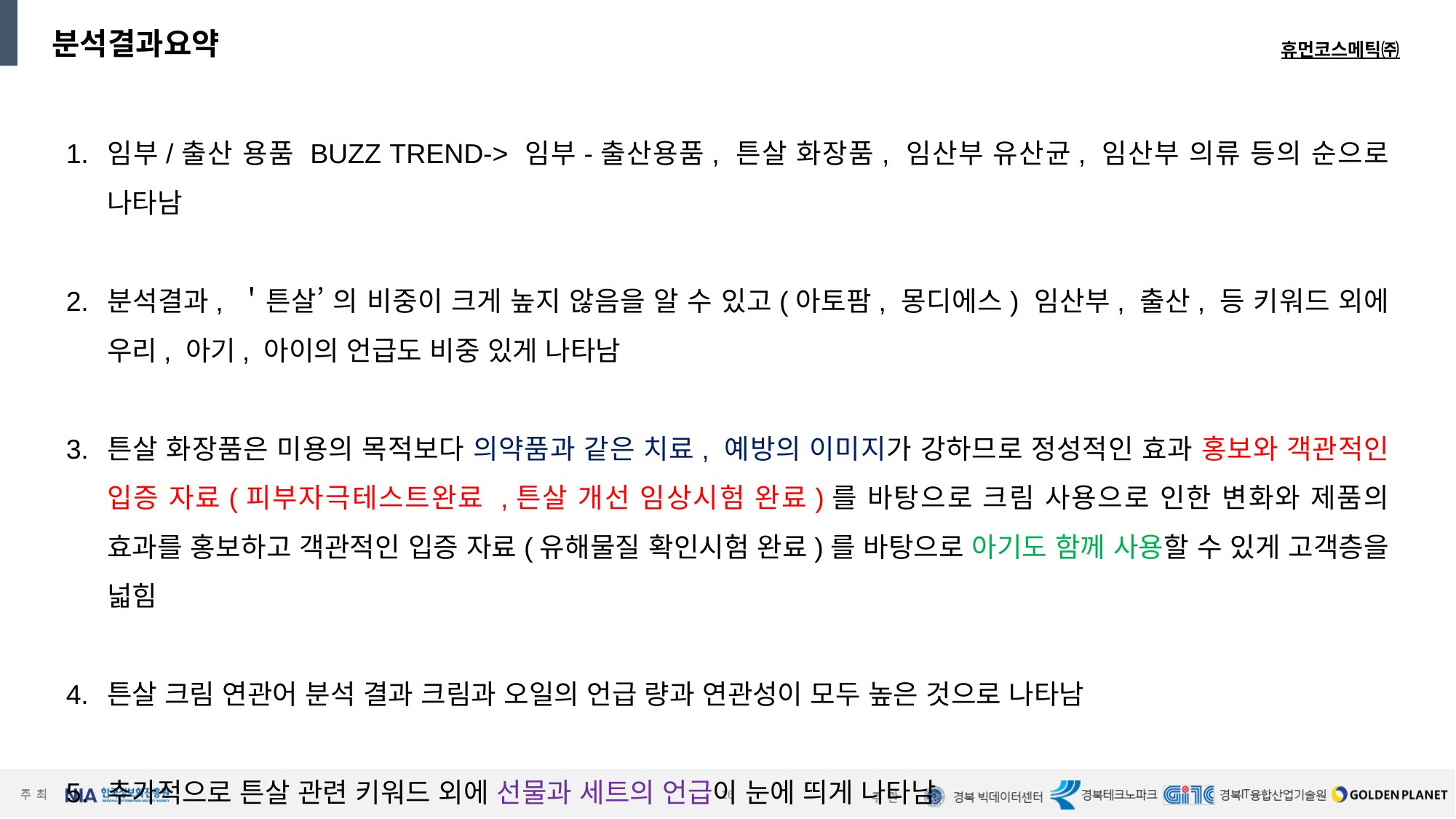

분석결과요약
휴먼코스메틱㈜
임부/출산 용품 BUZZ TREND-> 임부-출산용품, 튼살 화장품, 임산부 유산균, 임산부 의류 등의 순으로 나타남

분석결과, ＇튼살’ 의 비중이 크게 높지 않음을 알 수 있고(아토팜, 몽디에스) 임산부, 출산, 등 키워드 외에 우리, 아기, 아이의 언급도 비중 있게 나타남

튼살 화장품은 미용의 목적보다 의약품과 같은 치료, 예방의 이미지가 강하므로 정성적인 효과 홍보와 객관적인 입증 자료(피부자극테스트완료 ,튼살 개선 임상시험 완료)를 바탕으로 크림 사용으로 인한 변화와 제품의 효과를 홍보하고 객관적인 입증 자료(유해물질 확인시험 완료)를 바탕으로 아기도 함께 사용할 수 있게 고객층을 넓힘

튼살 크림 연관어 분석 결과 크림과 오일의 언급 량과 연관성이 모두 높은 것으로 나타남

추가적으로 튼살 관련 키워드 외에 선물과 세트의 언급이 눈에 띄게 나타남